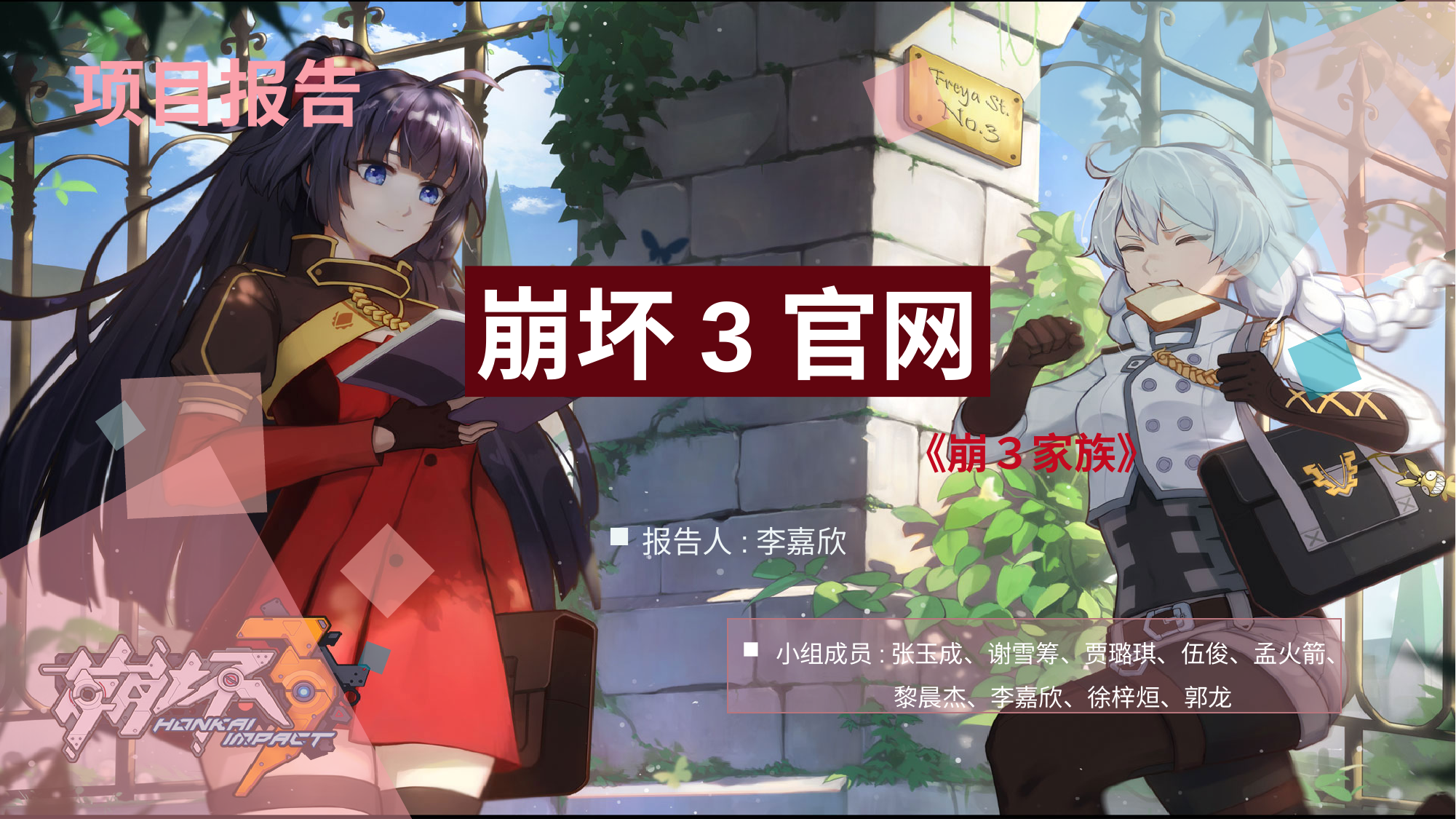

项目报告
崩坏3官网
《崩３家族》
报告人:李嘉欣

小组成员:张玉成、谢雪筹、贾璐琪、伍俊、孟火箭、黎晨杰、李嘉欣、徐梓烜、郭龙